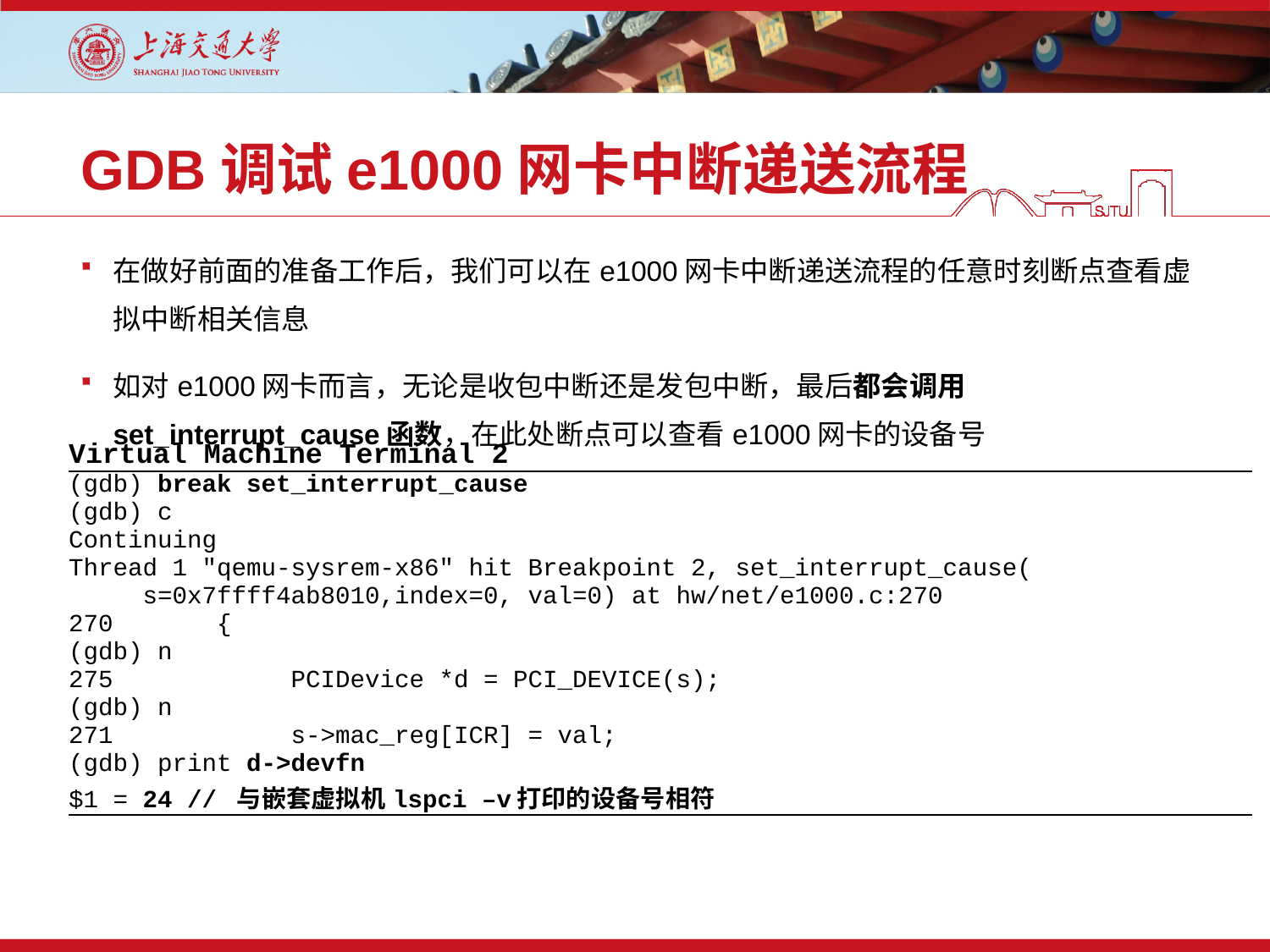

# GDB调试e1000网卡中断递送流程
在做好前面的准备工作后，我们可以在e1000网卡中断递送流程的任意时刻断点查看虚拟中断相关信息
如对e1000网卡而言，无论是收包中断还是发包中断，最后都会调用set_interrupt_cause函数，在此处断点可以查看e1000网卡的设备号
| Virtual Machine Terminal 2 |
| --- |
| (gdb) break set\_interrupt\_cause (gdb) c Continuing Thread 1 "qemu-sysrem-x86" hit Breakpoint 2, set\_interrupt\_cause( s=0x7ffff4ab8010,index=0, val=0) at hw/net/e1000.c:270 270 { (gdb) n 275 PCIDevice \*d = PCI\_DEVICE(s); (gdb) n 271 s->mac\_reg[ICR] = val; (gdb) print d->devfn $1 = 24 // 与嵌套虚拟机lspci –v打印的设备号相符 |